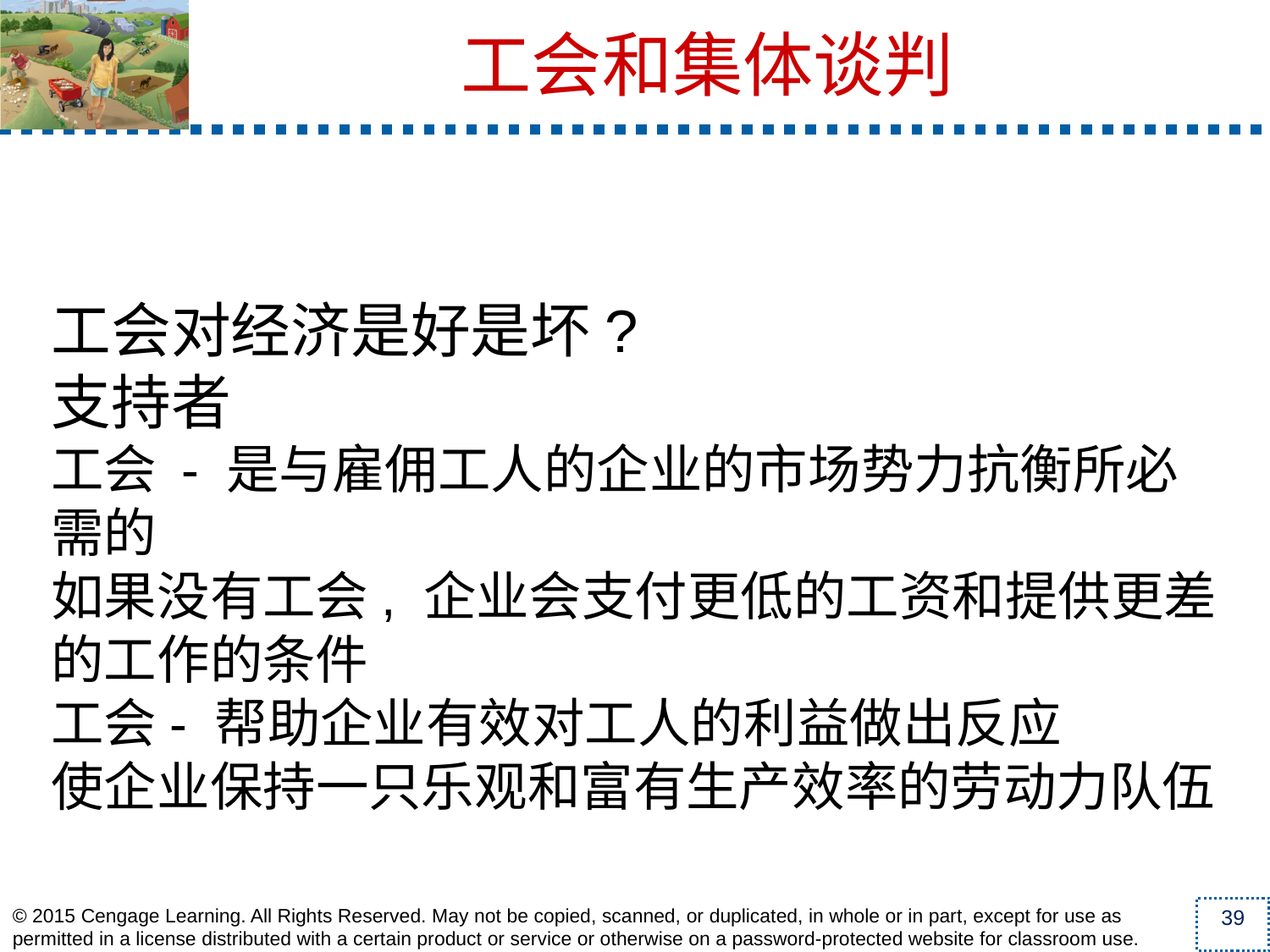

工会对经济是好是坏?
支持者
工会 - 是与雇佣工人的企业的市场势力抗衡所必需的
如果没有工会, 企业会支付更低的工资和提供更差的工作的条件
工会- 帮助企业有效对工人的利益做出反应
使企业保持一只乐观和富有生产效率的劳动力队伍
工会和集体谈判
39
© 2015 Cengage Learning. All Rights Reserved. May not be copied, scanned, or duplicated, in whole or in part, except for use as permitted in a license distributed with a certain product or service or otherwise on a password-protected website for classroom use.